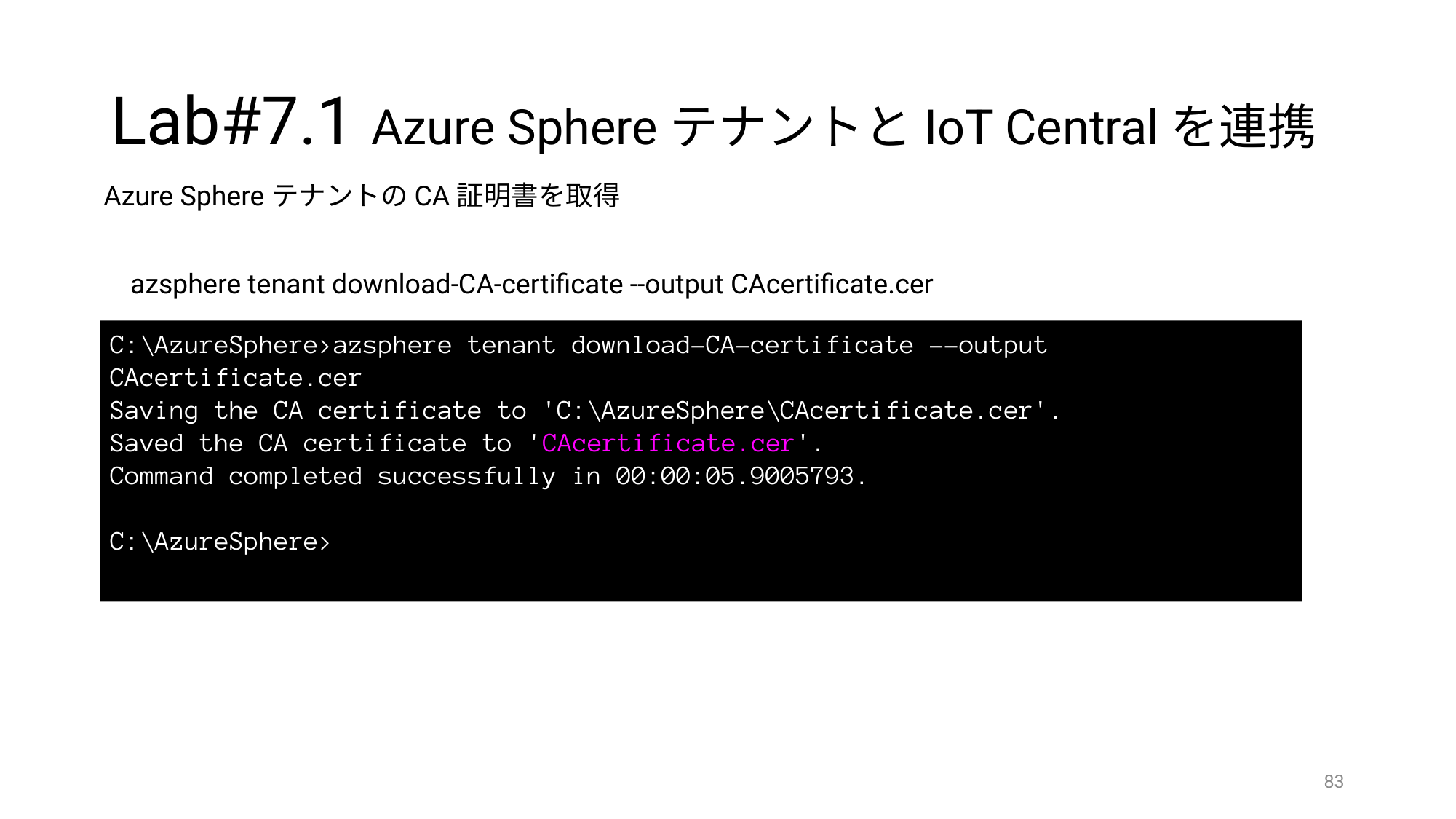

# Lab#7.1 Azure SphereテナントとIoT Centralを連携
Azure SphereテナントのCA証明書を取得
azsphere tenant download-CA-certificate --output CAcertificate.cer
C:\AzureSphere>azsphere tenant download-CA-certificate --output CAcertificate.cer
Saving the CA certificate to 'C:\AzureSphere\CAcertificate.cer'.
Saved the CA certificate to 'CAcertificate.cer'.
Command completed successfully in 00:00:05.9005793.

C:\AzureSphere>
83